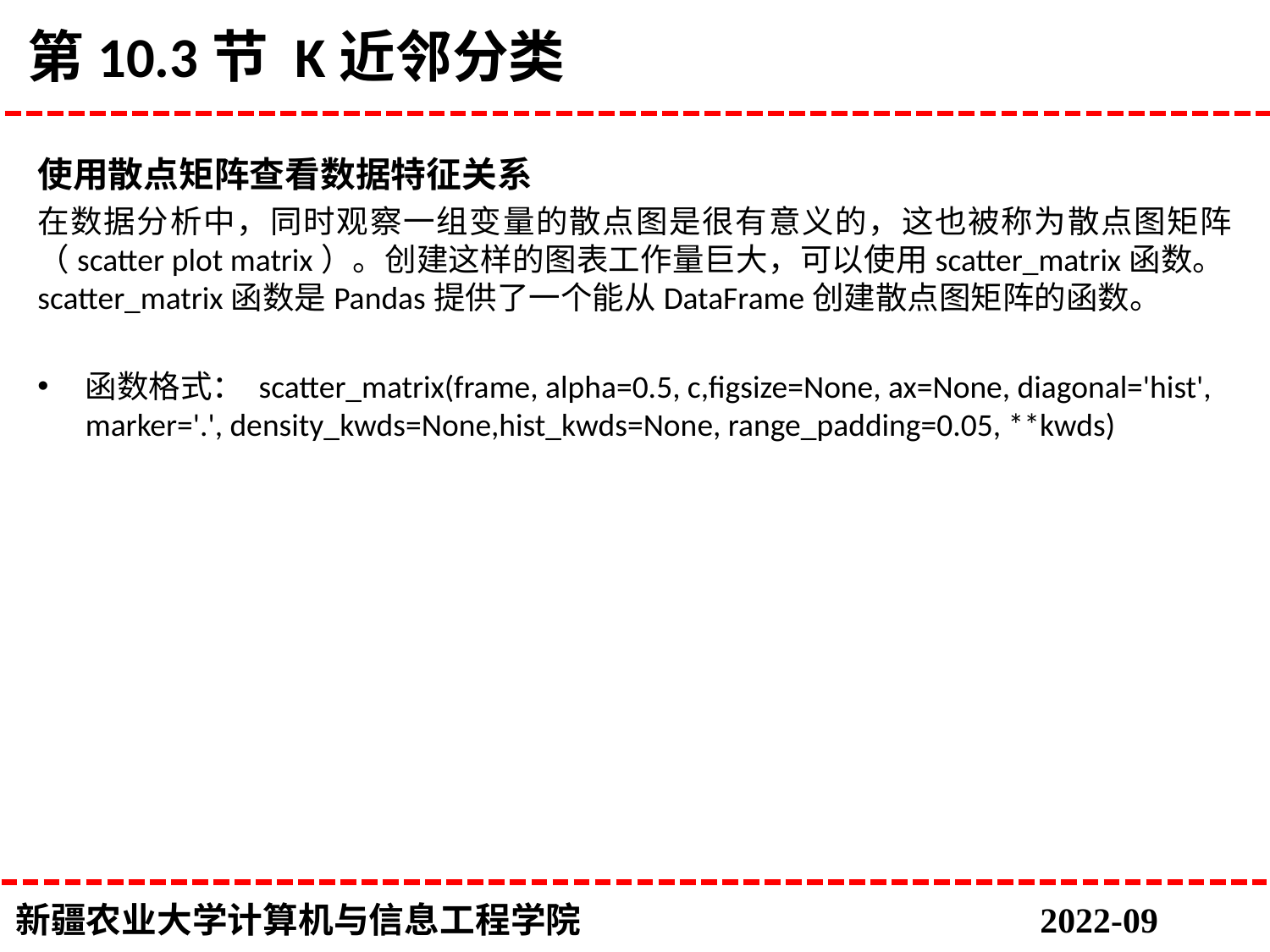

# 第10.3节 K近邻分类
使用散点矩阵查看数据特征关系
在数据分析中，同时观察一组变量的散点图是很有意义的，这也被称为散点图矩阵（scatter plot matrix）。创建这样的图表工作量巨大，可以使用scatter_matrix函数。scatter_matrix函数是Pandas提供了一个能从DataFrame创建散点图矩阵的函数。

函数格式： scatter_matrix(frame, alpha=0.5, c,figsize=None, ax=None, diagonal='hist', marker='.', density_kwds=None,hist_kwds=None, range_padding=0.05, **kwds)